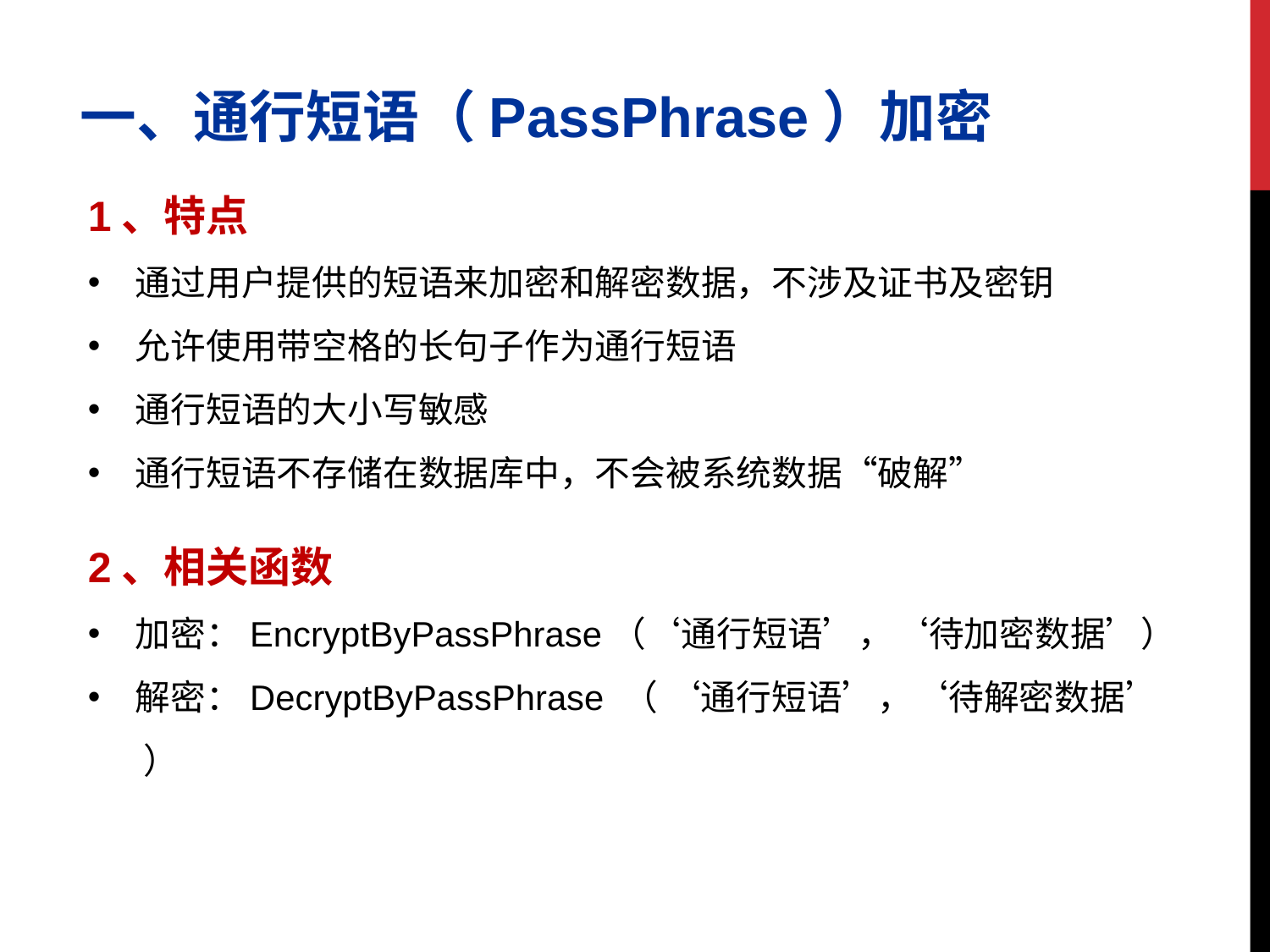

一、通行短语（PassPhrase）加密
1、特点
通过用户提供的短语来加密和解密数据，不涉及证书及密钥
允许使用带空格的长句子作为通行短语
通行短语的大小写敏感
通行短语不存储在数据库中，不会被系统数据“破解”
2、相关函数
加密：EncryptByPassPhrase（‘通行短语’，‘待加密数据’）
解密：DecryptByPassPhrase （ ‘通行短语’，‘待解密数据’ ）